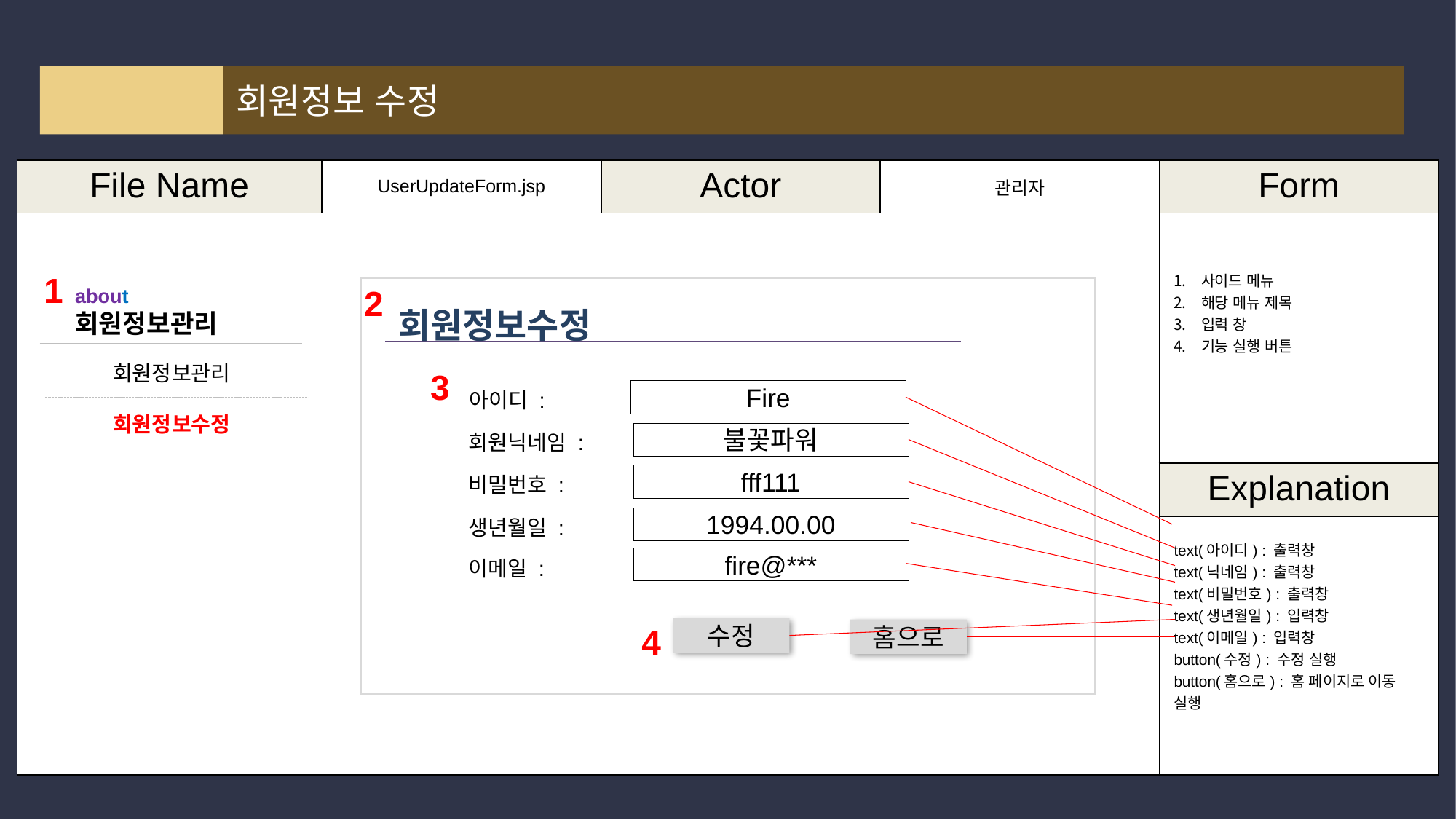

회원정보 수정
| File Name | UserUpdateForm.jsp | Actor | 관리자 | Form |
| --- | --- | --- | --- | --- |
|  |  |  |  | 사이드 메뉴 해당 메뉴 제목 입력 창 기능 실행 버튼 |
|  |  |  |  | Explanation |
|  |  |  |  | text(아이디) : 출력창 text(닉네임) : 출력창 text(비밀번호) : 출력창 text(생년월일) : 입력창 text(이메일) : 입력창 button(수정) : 수정 실행 button(홈으로) : 홈 페이지로 이동 실행 |
1
2
about
회원정보관리

회원정보수정
회원정보관리
3
Fire
아이디 :
회원정보수정
회원닉네임 :
불꽃파워
비밀번호 :
fff111
생년월일 :
1994.00.00
fire@***
이메일 :
4
수정
홈으로